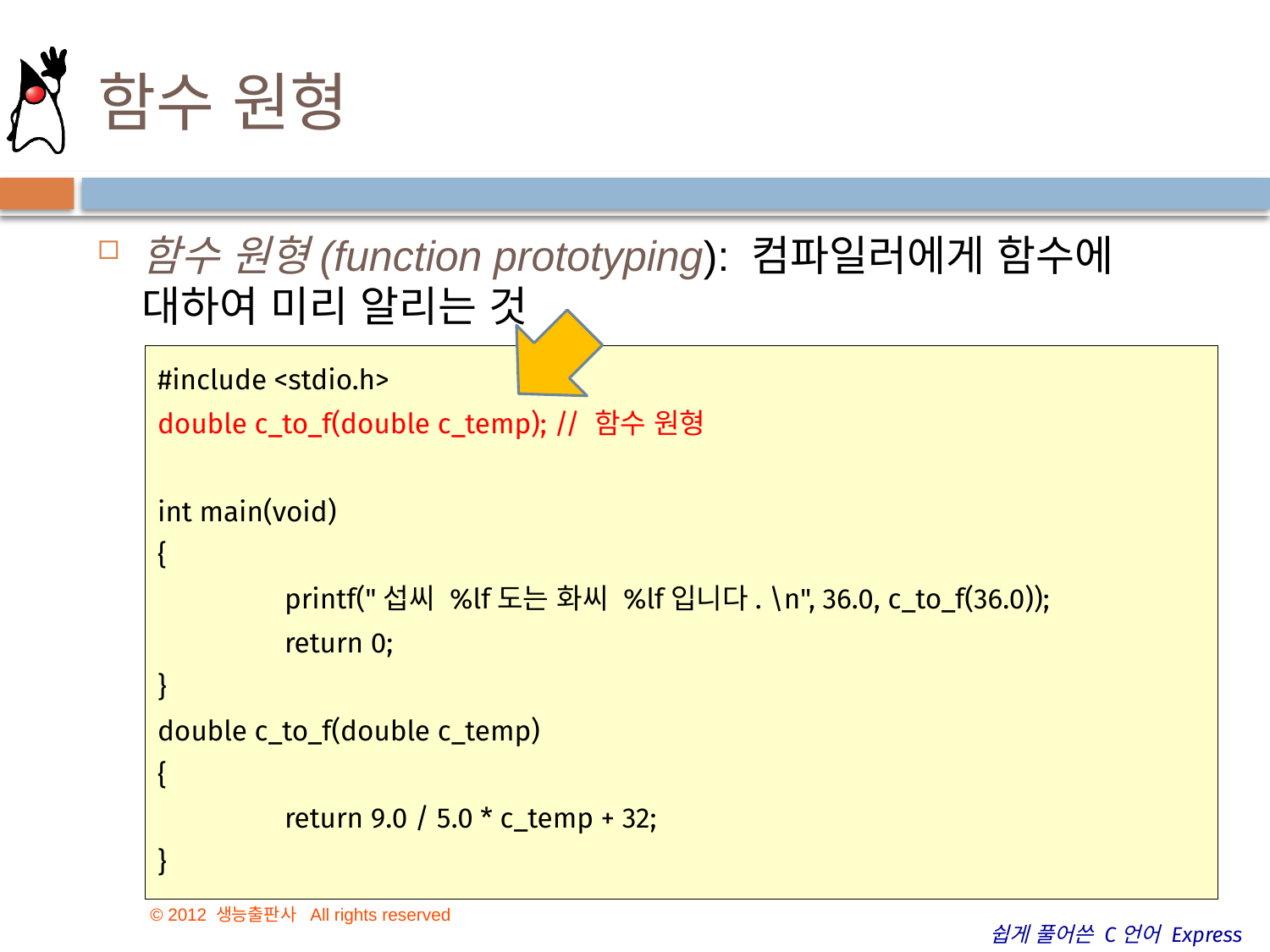

# 함수 원형
함수 원형(function prototyping): 컴파일러에게 함수에 대하여 미리 알리는 것

#include <stdio.h>
double c_to_f(double c_temp); // 함수 원형

int main(void)
{
	printf("섭씨 %lf도는 화씨 %lf입니다. \n", 36.0, c_to_f(36.0));
	return 0;
}
double c_to_f(double c_temp)
{
	return 9.0 / 5.0 * c_temp + 32;
}